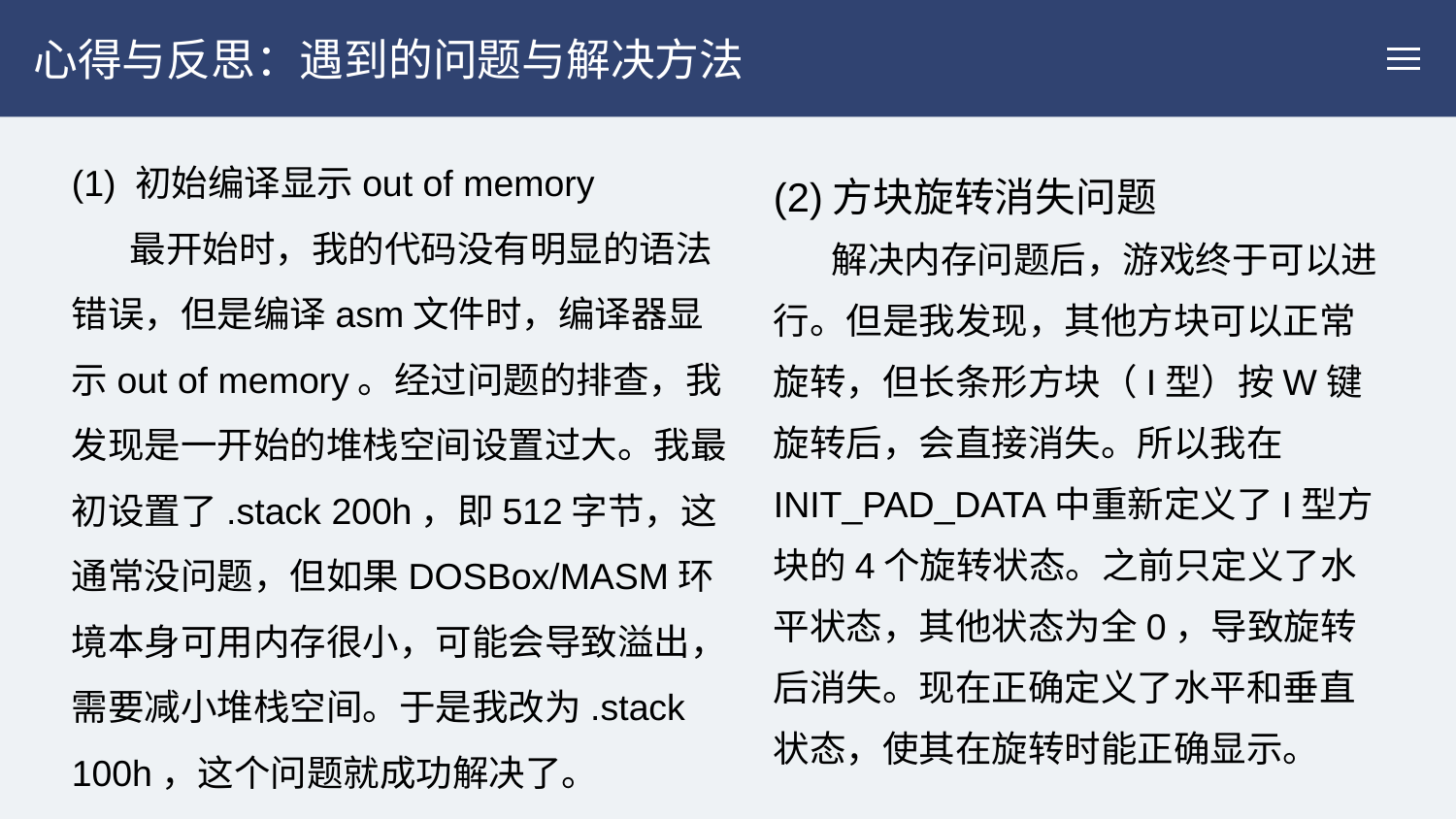

心得与反思：遇到的问题与解决方法
(1) 初始编译显示out of memory
      最开始时，我的代码没有明显的语法错误，但是编译asm文件时，编译器显示out of memory。经过问题的排查，我发现是一开始的堆栈空间设置过大。我最初设置了.stack 200h，即512字节，这通常没问题，但如果DOSBox/MASM环境本身可用内存很小，可能会导致溢出，需要减小堆栈空间。于是我改为.stack 100h，这个问题就成功解决了。
(2)方块旋转消失问题
      解决内存问题后，游戏终于可以进行。但是我发现，其他方块可以正常旋转，但长条形方块（I型）按W键旋转后，会直接消失。所以我在INIT_PAD_DATA中重新定义了I型方块的4个旋转状态。之前只定义了水平状态，其他状态为全0，导致旋转后消失。现在正确定义了水平和垂直状态，使其在旋转时能正确显示。